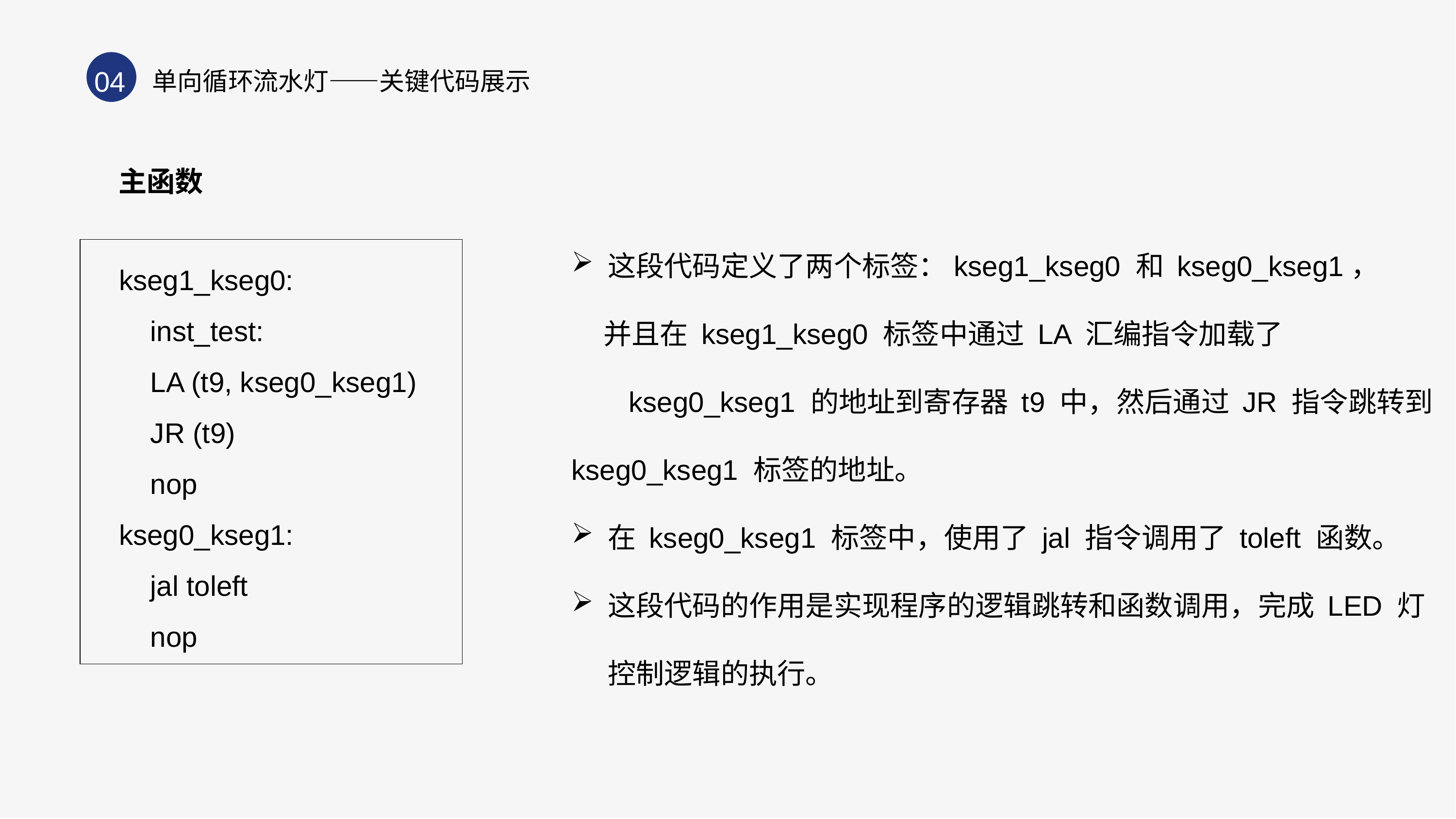

04
单向循环流水灯——关键代码展示
主函数
这段代码定义了两个标签：kseg1_kseg0 和 kseg0_kseg1，
    并且在 kseg1_kseg0 标签中通过 LA 汇编指令加载了                                 kseg0_kseg1 的地址到寄存器 t9 中，然后通过 JR 指令跳转到 kseg0_kseg1 标签的地址。
在 kseg0_kseg1 标签中，使用了 jal 指令调用了 toleft 函数。
这段代码的作用是实现程序的逻辑跳转和函数调用，完成 LED 灯控制逻辑的执行。

kseg1_kseg0:
    inst_test:
    LA (t9, kseg0_kseg1)
    JR (t9)
    nop
kseg0_kseg1:
    jal toleft
    nop